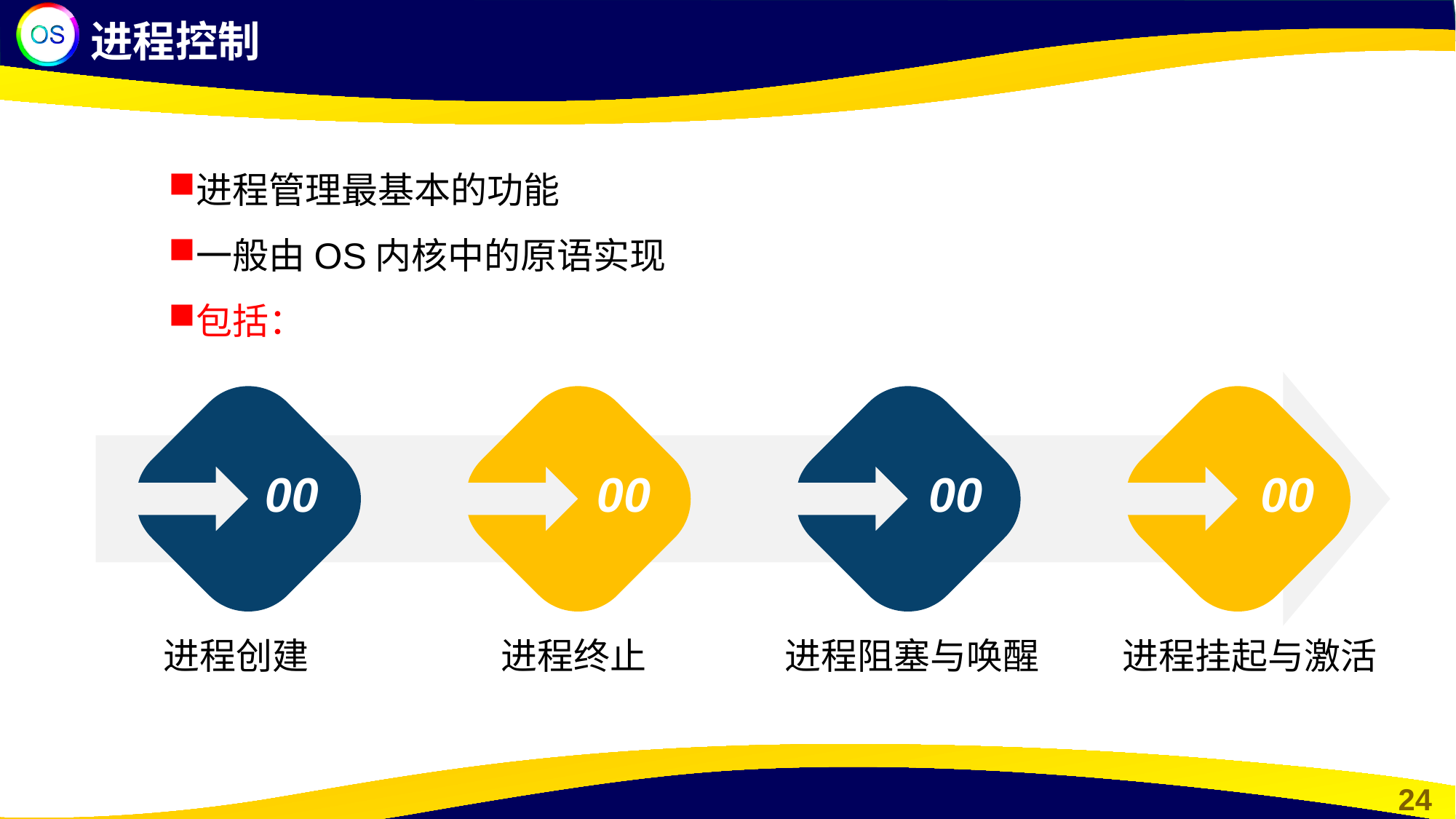

进程控制
进程管理最基本的功能
一般由OS内核中的原语实现
包括：

00
00
00
00
进程创建
进程终止
进程阻塞与唤醒
进程挂起与激活